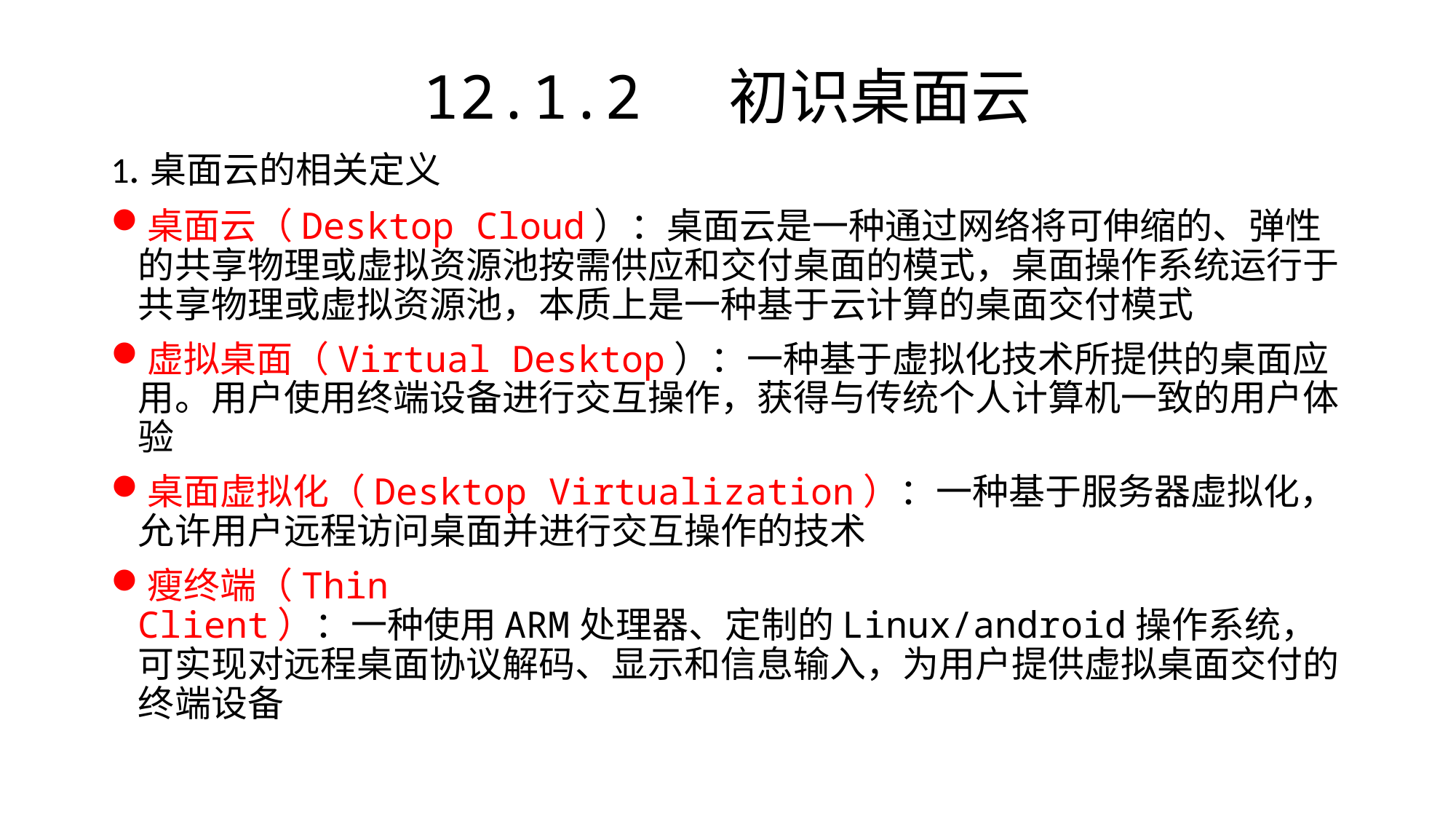

# 12.1.2  初识桌面云
1.桌面云的相关定义
桌面云（Desktop Cloud）：桌面云是一种通过网络将可伸缩的、弹性的共享物理或虚拟资源池按需供应和交付桌面的模式，桌面操作系统运行于共享物理或虚拟资源池，本质上是一种基于云计算的桌面交付模式
虚拟桌面（Virtual Desktop）：一种基于虚拟化技术所提供的桌面应用。用户使用终端设备进行交互操作，获得与传统个人计算机一致的用户体验
桌面虚拟化（Desktop Virtualization）：一种基于服务器虚拟化，允许用户远程访问桌面并进行交互操作的技术
瘦终端（Thin Client）：一种使用ARM处理器、定制的Linux/android操作系统，可实现对远程桌面协议解码、显示和信息输入，为用户提供虚拟桌面交付的终端设备